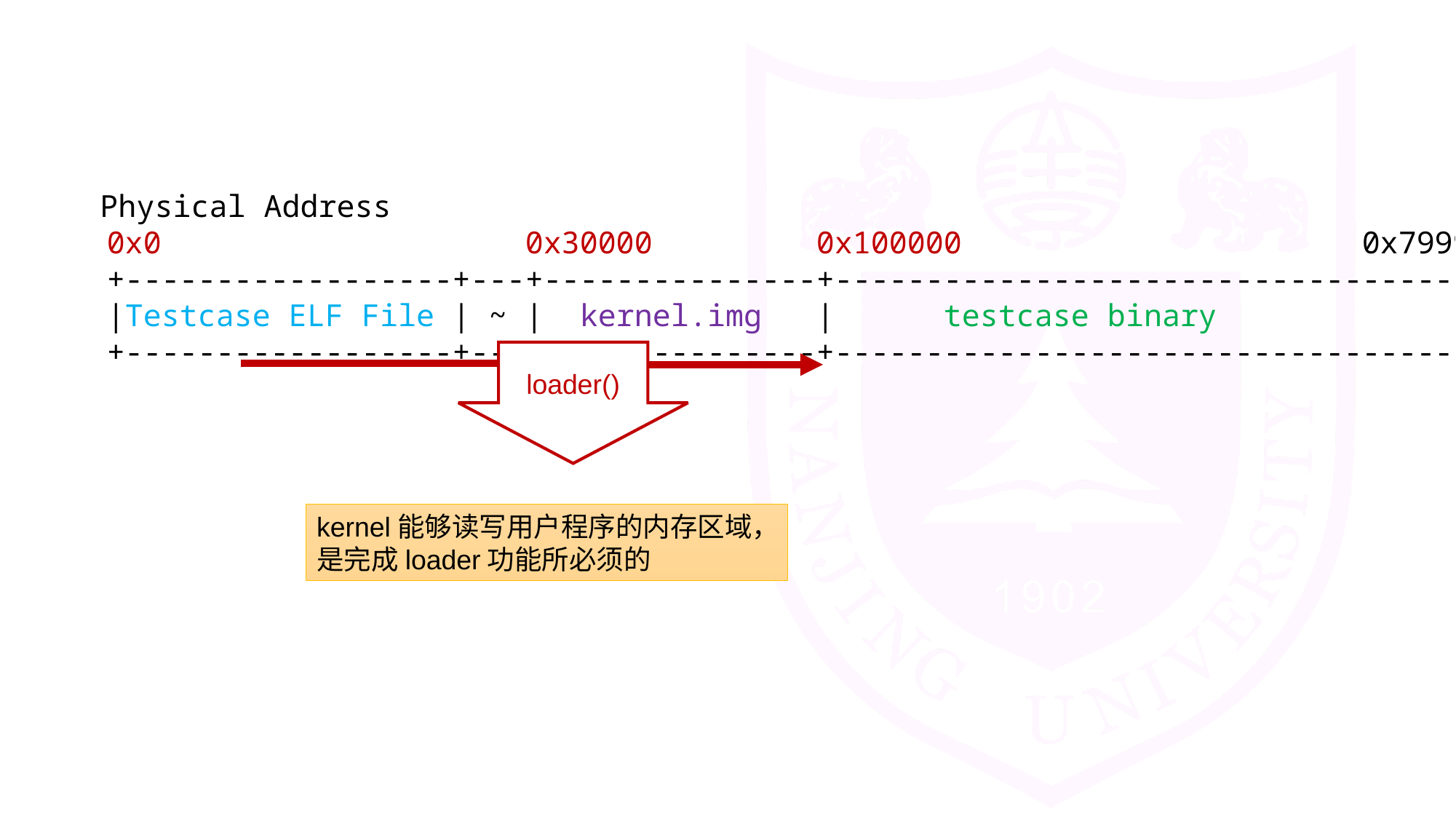

Physical Address
0x0                    0x30000         0x100000                      0x7999999
+------------------+---+---------------+-------------------------------------+
|Testcase ELF File | ~ |  kernel.img   |      testcase binary                |
+------------------+---+---------------+-------------------------------------+
loader()
kernel能够读写用户程序的内存区域，是完成loader功能所必须的